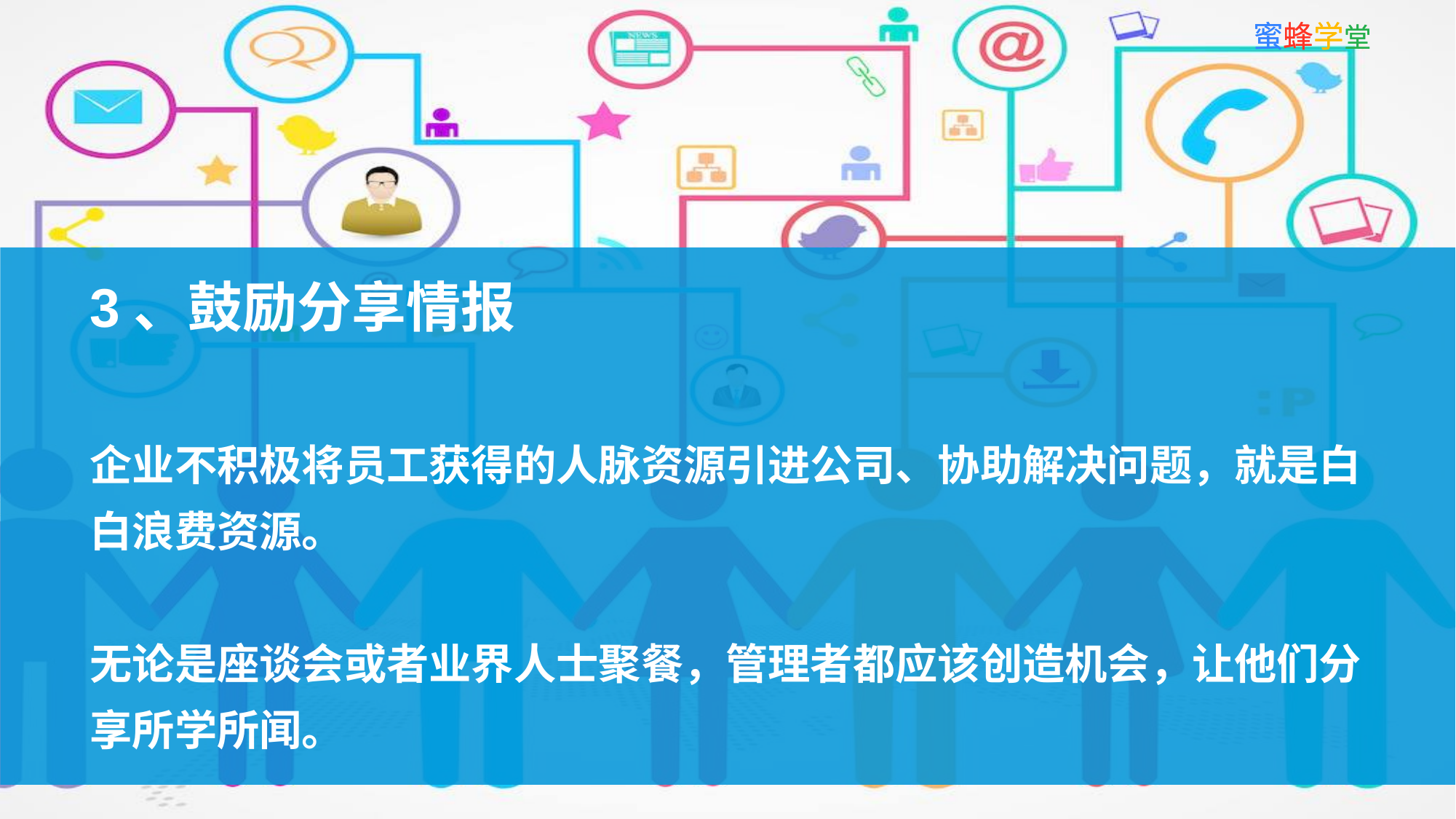

蜜蜂学堂

3、鼓励分享情报

企业不积极将员工获得的人脉资源引进公司、协助解决问题，就是白白浪费资源。

无论是座谈会或者业界人士聚餐，管理者都应该创造机会，让他们分享所学所闻。